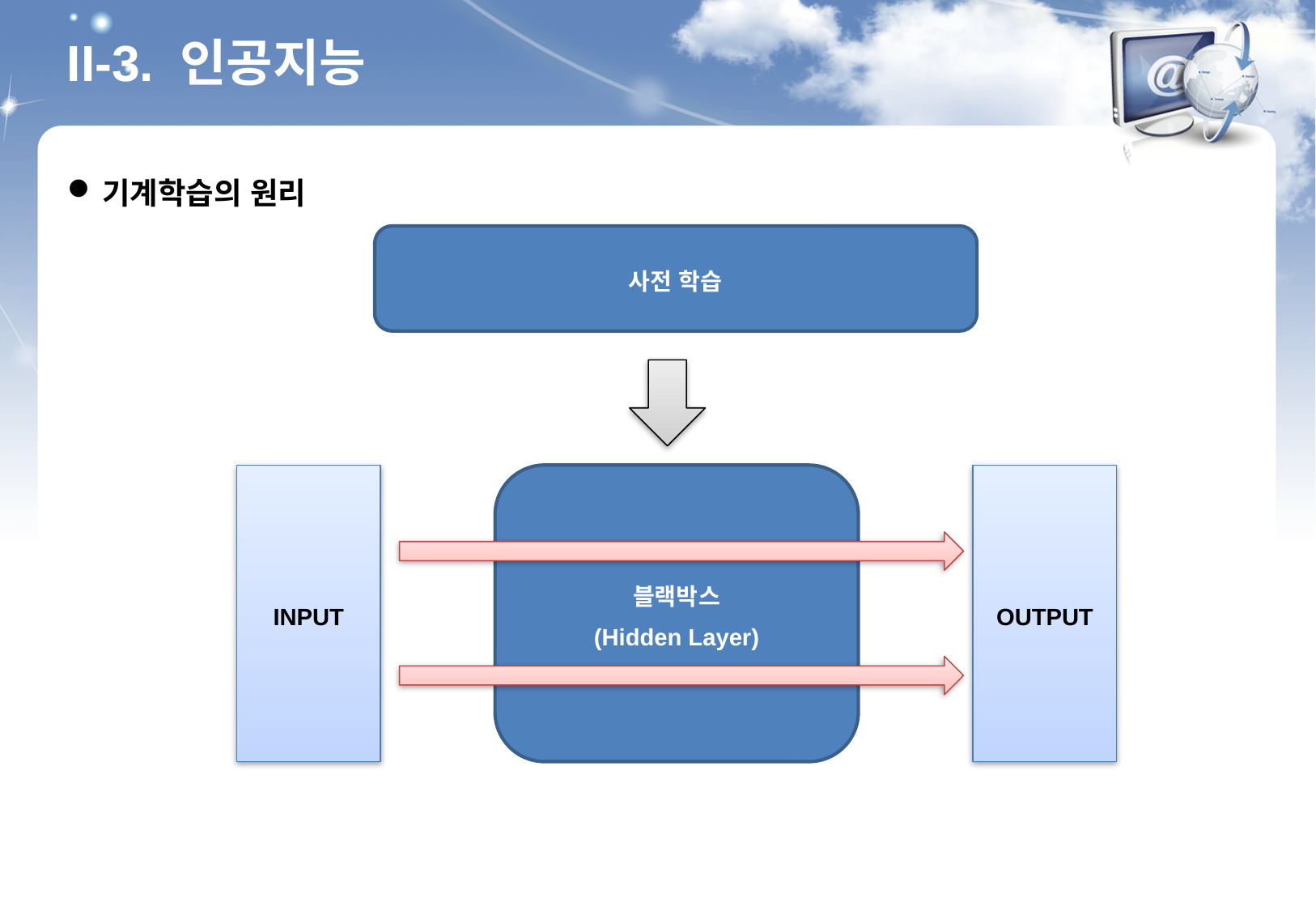

II-3. 인공지능
기계학습의 원리
사전 학습

INPUT
블랙박스
(Hidden Layer)
OUTPUT